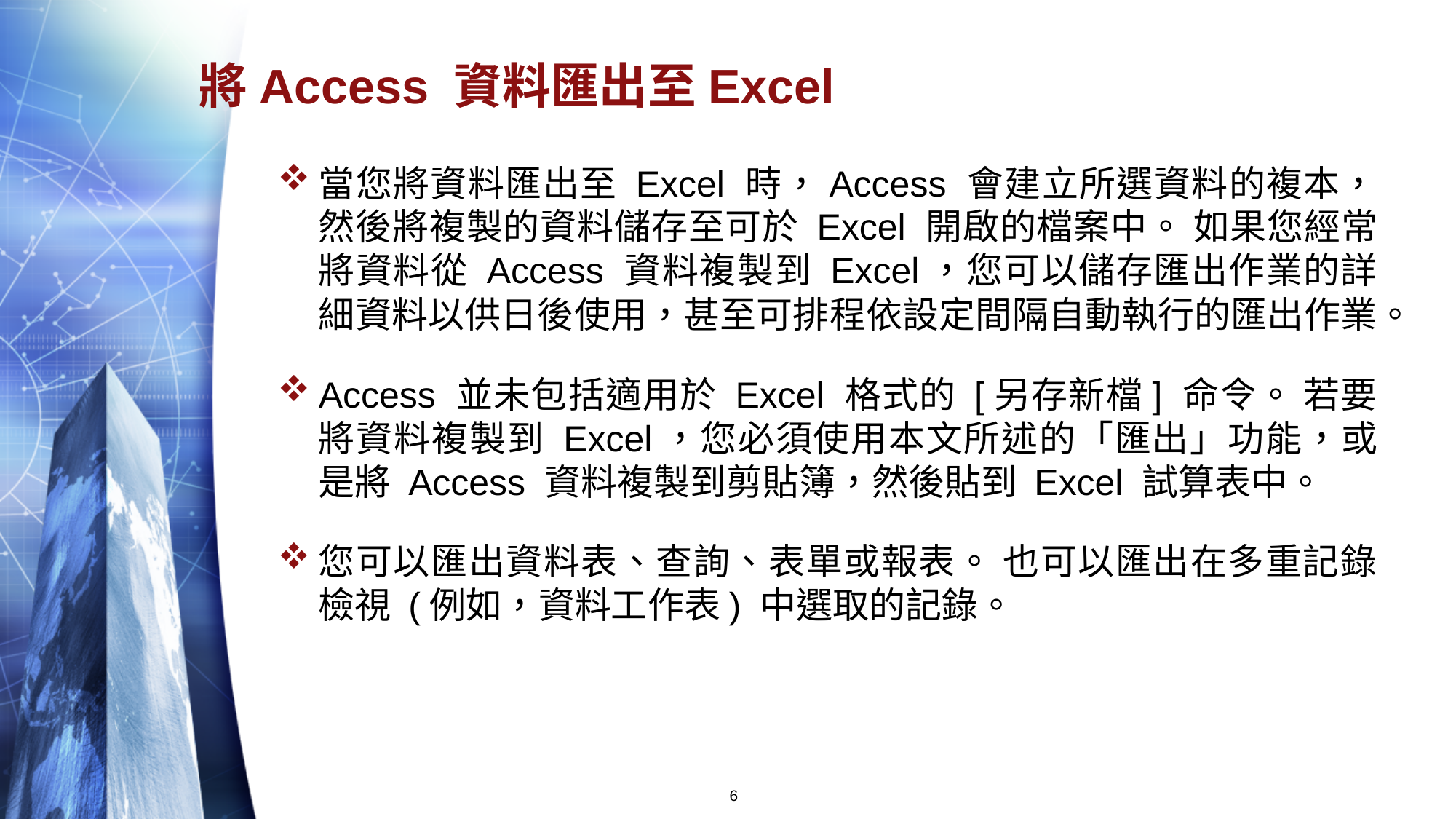

# 將Access 資料匯出至Excel
當您將資料匯出至 Excel 時，Access 會建立所選資料的複本，然後將複製的資料儲存至可於 Excel 開啟的檔案中。 如果您經常將資料從 Access 資料複製到 Excel，您可以儲存匯出作業的詳細資料以供日後使用，甚至可排程依設定間隔自動執行的匯出作業。
Access 並未包括適用於 Excel 格式的 [另存新檔] 命令。 若要將資料複製到 Excel，您必須使用本文所述的「匯出」功能，或是將 Access 資料複製到剪貼簿，然後貼到 Excel 試算表中。
您可以匯出資料表、查詢、表單或報表。 也可以匯出在多重記錄檢視 (例如，資料工作表) 中選取的記錄。

6